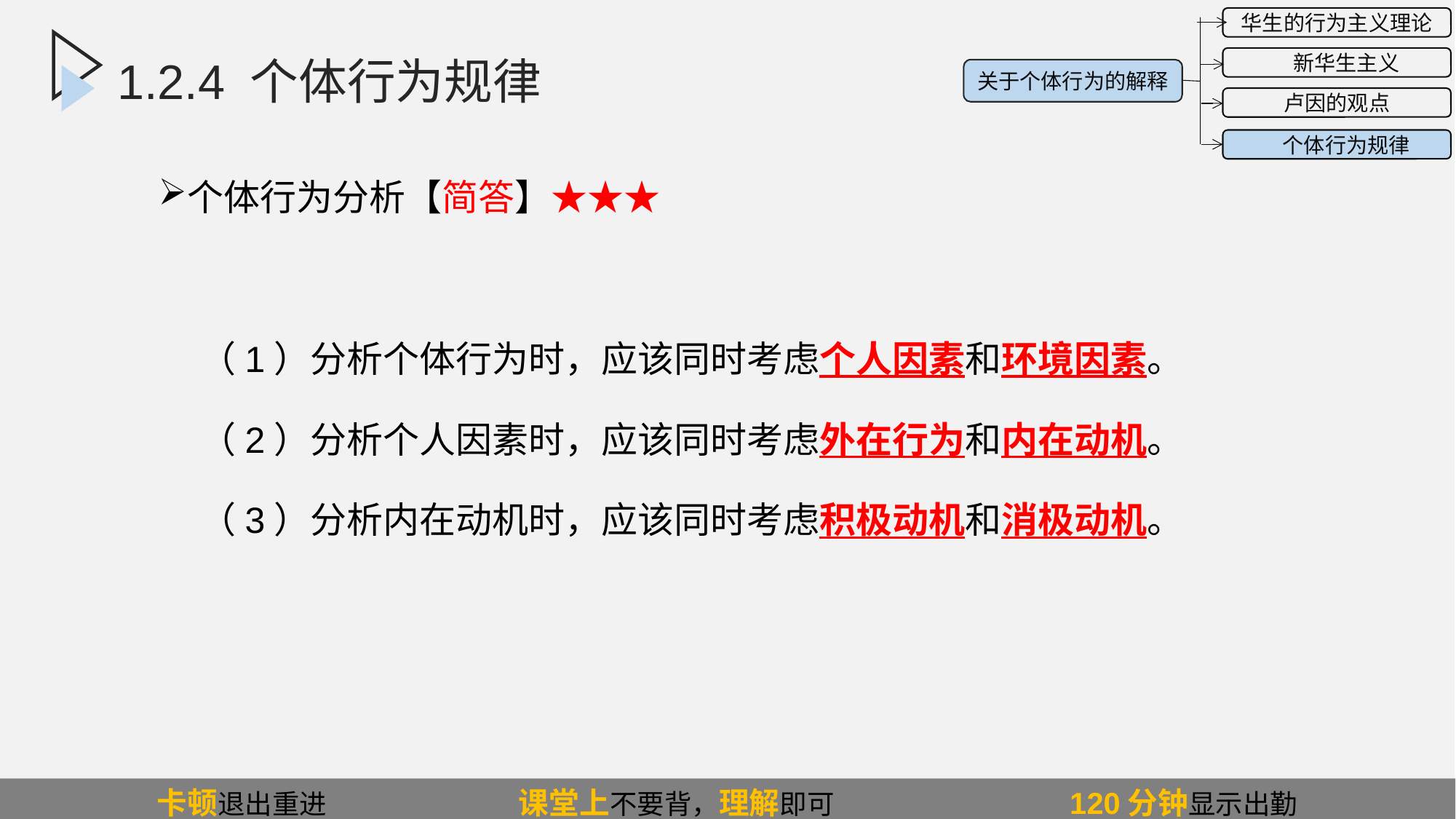

华生的行为主义理论
   新华生主义

卢因的观点
   个体行为规律
关于个体行为的解释
# 1.2.4 个体行为规律
个体行为分析【简答】★★★

         （1）分析个体行为时，应该同时考虑个人因素和环境因素。
         （2）分析个人因素时，应该同时考虑外在行为和内在动机。
         （3）分析内在动机时，应该同时考虑积极动机和消极动机。